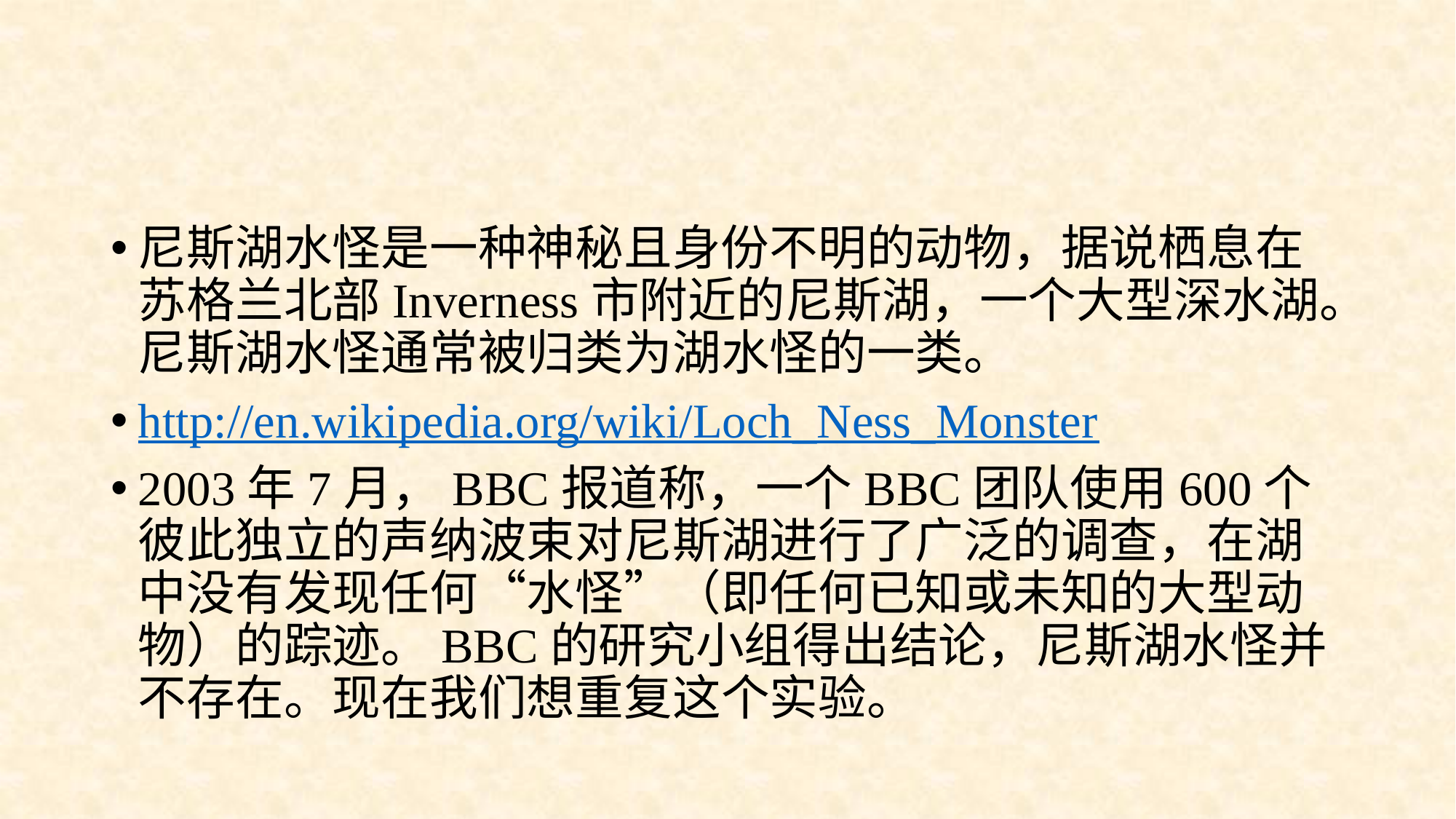

#
尼斯湖水怪是一种神秘且身份不明的动物，据说栖息在苏格兰北部Inverness市附近的尼斯湖，一个大型深水湖。尼斯湖水怪通常被归类为湖水怪的一类。
http://en.wikipedia.org/wiki/Loch_Ness_Monster
2003年7月，BBC报道称，一个BBC团队使用600个彼此独立的声纳波束对尼斯湖进行了广泛的调查，在湖中没有发现任何“水怪”（即任何已知或未知的大型动物）的踪迹。BBC的研究小组得出结论，尼斯湖水怪并不存在。现在我们想重复这个实验。